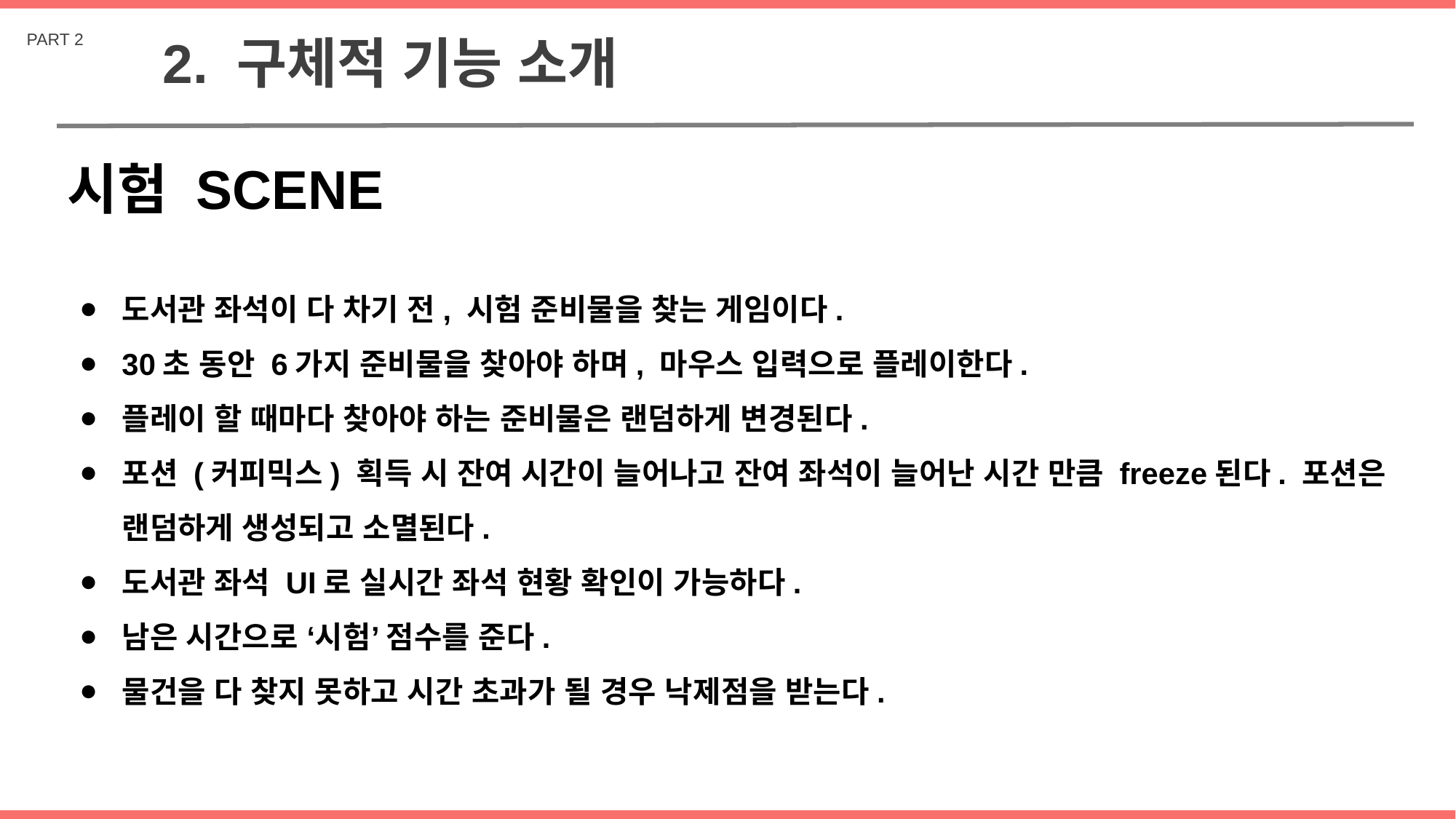

PART 2
2. 구체적 기능 소개
시험 SCENE
도서관 좌석이 다 차기 전, 시험 준비물을 찾는 게임이다.
30초 동안 6가지 준비물을 찾아야 하며, 마우스 입력으로 플레이한다.
플레이 할 때마다 찾아야 하는 준비물은 랜덤하게 변경된다.
포션 (커피믹스) 획득 시 잔여 시간이 늘어나고 잔여 좌석이 늘어난 시간 만큼 freeze된다. 포션은 랜덤하게 생성되고 소멸된다.
도서관 좌석 UI로 실시간 좌석 현황 확인이 가능하다.
남은 시간으로 ‘시험’ 점수를 준다.
물건을 다 찾지 못하고 시간 초과가 될 경우 낙제점을 받는다.